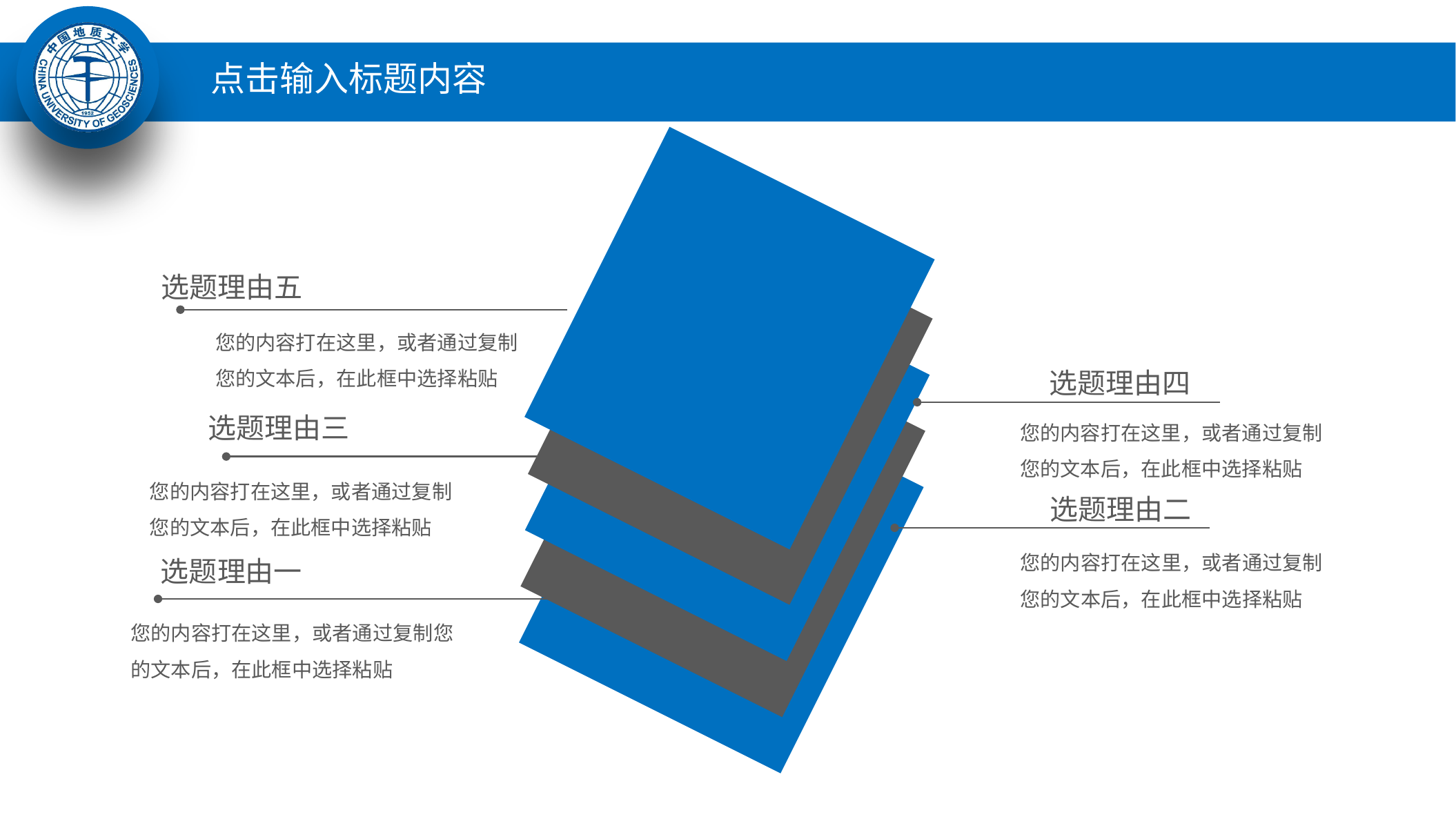

点击输入标题内容

选题理由五

您的内容打在这里，或者通过复制您的文本后，在此框中选择粘贴
选题理由四

您的内容打在这里，或者通过复制您的文本后，在此框中选择粘贴
选题理由三

您的内容打在这里，或者通过复制您的文本后，在此框中选择粘贴
选题理由二
您的内容打在这里，或者通过复制您的文本后，在此框中选择粘贴
选题理由一
您的内容打在这里，或者通过复制您的文本后，在此框中选择粘贴